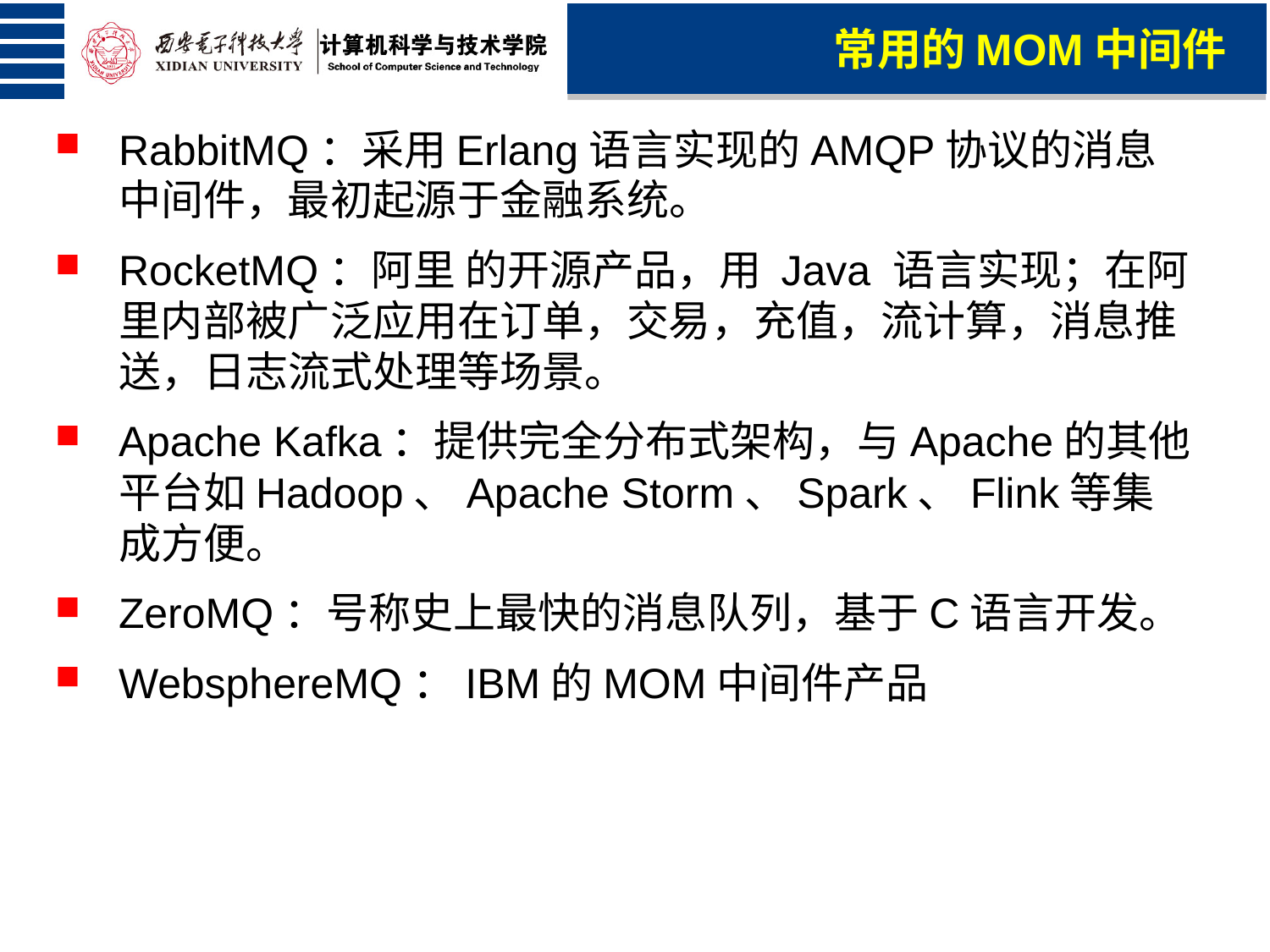

常用的MOM中间件
RabbitMQ：采用Erlang语言实现的AMQP协议的消息中间件，最初起源于金融系统。
RocketMQ：阿里 的开源产品，用 Java 语言实现；在阿里内部被广泛应用在订单，交易，充值，流计算，消息推送，日志流式处理等场景。
Apache Kafka：提供完全分布式架构，与Apache的其他平台如Hadoop、Apache Storm、Spark、Flink等集成方便。
ZeroMQ：号称史上最快的消息队列，基于C语言开发。
WebsphereMQ：IBM的MOM中间件产品